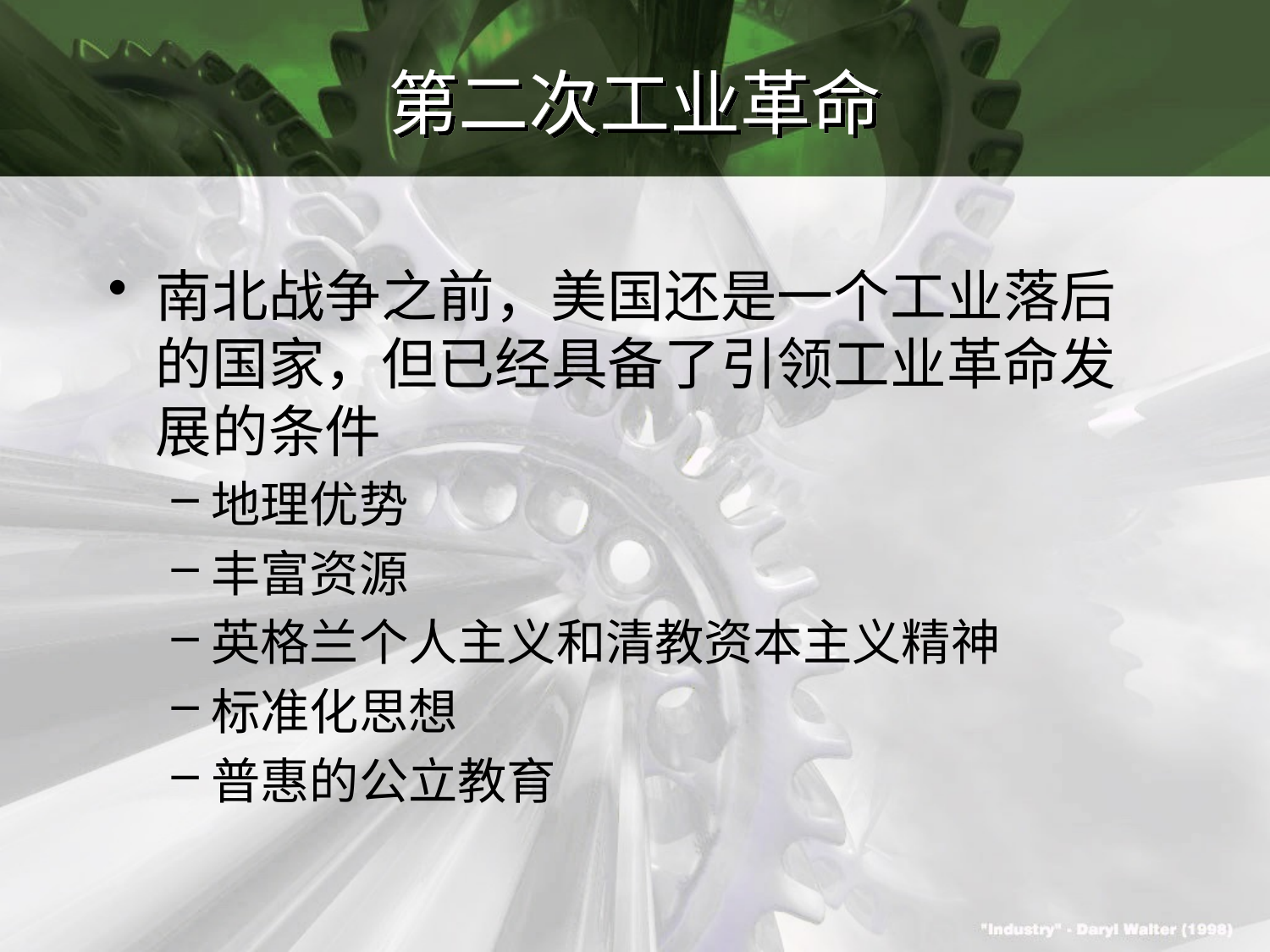

# 第二次工业革命
南北战争之前，美国还是一个工业落后的国家，但已经具备了引领工业革命发展的条件
地理优势
丰富资源
英格兰个人主义和清教资本主义精神
标准化思想
普惠的公立教育